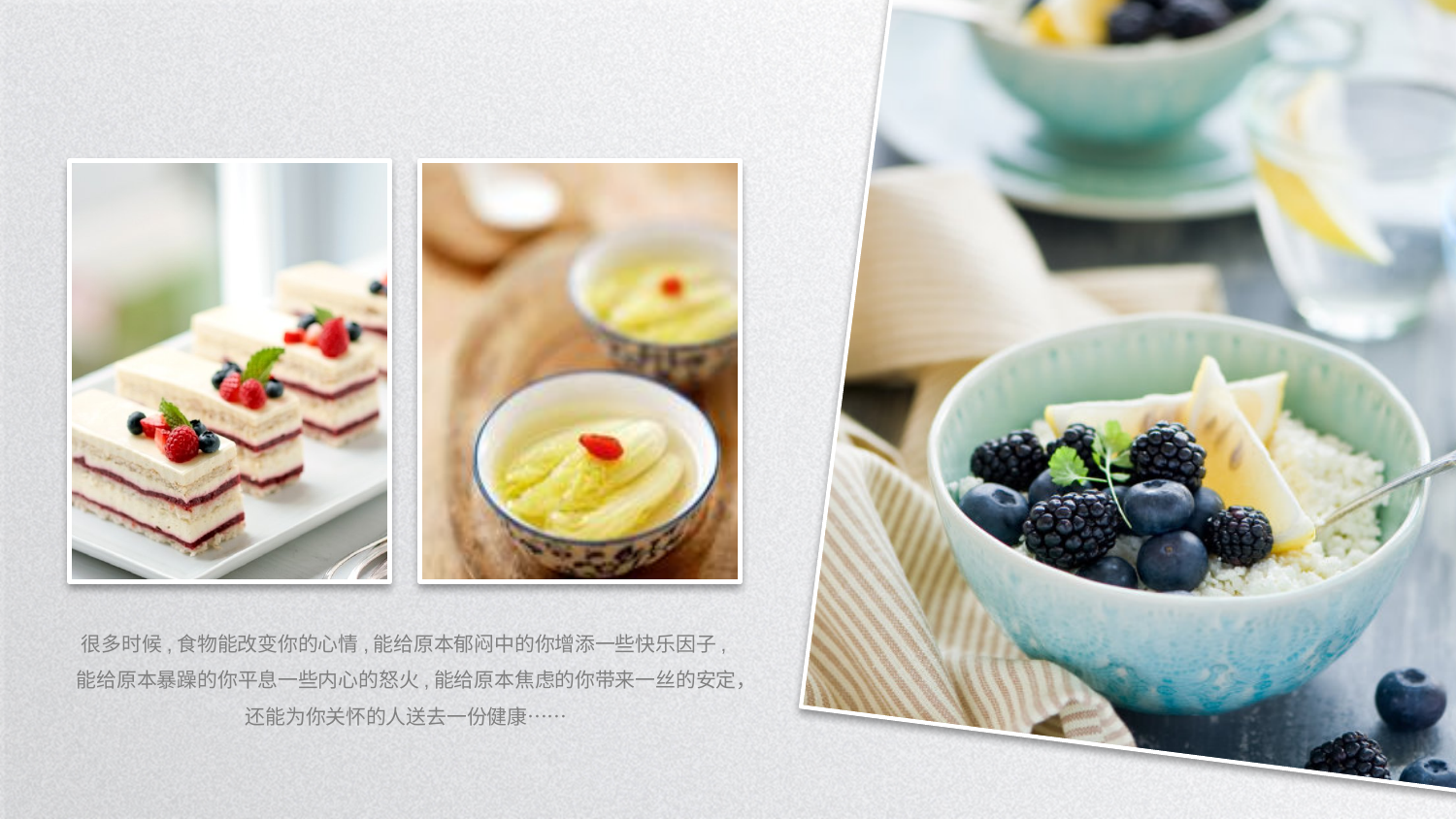

很多时候,食物能改变你的心情,能给原本郁闷中的你增添一些快乐因子,能给原本暴躁的你平息一些内心的怒火,能给原本焦虑的你带来一丝的安定，还能为你关怀的人送去一份健康……